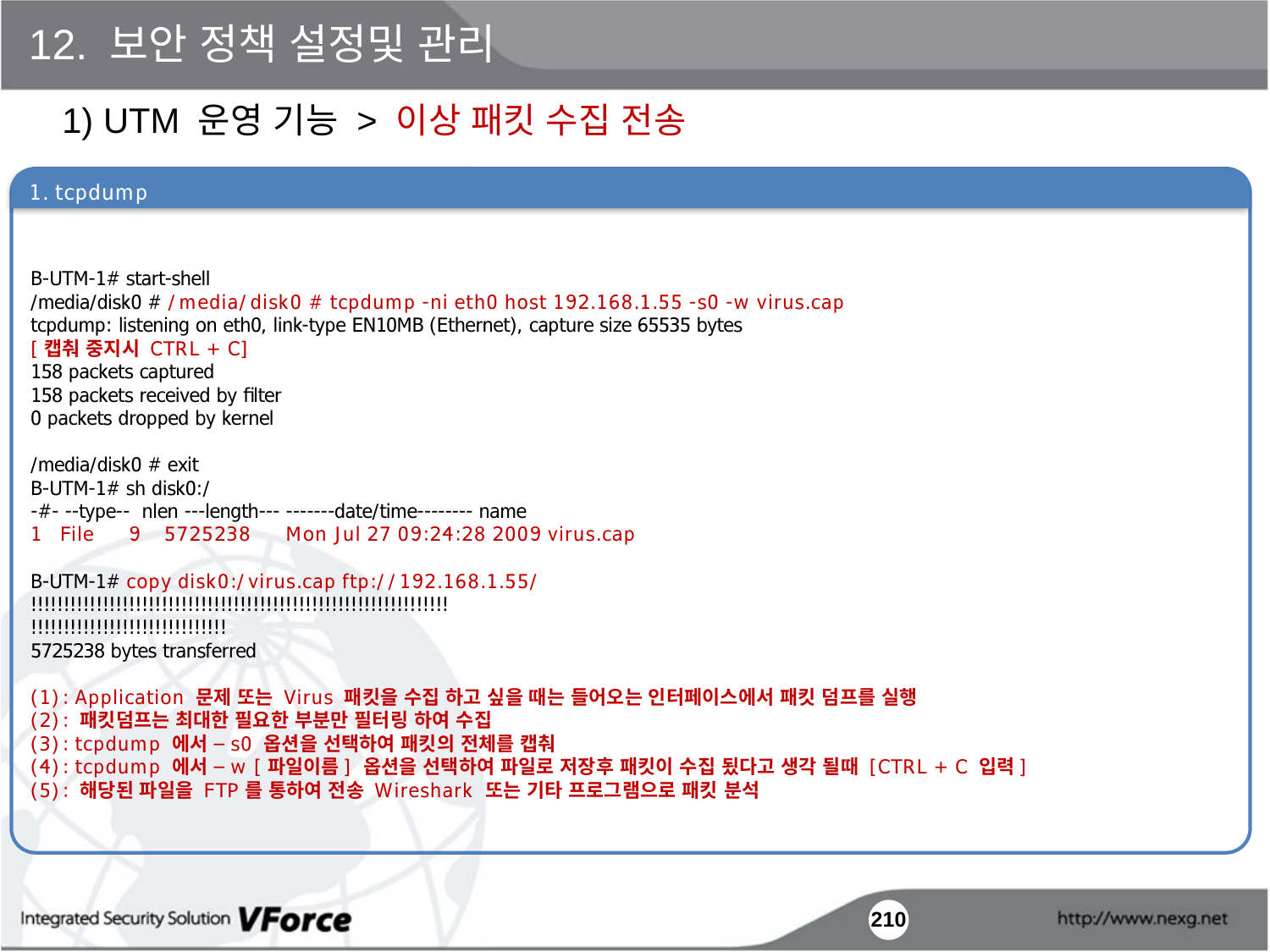

12. 보안 정책 설정및 관리
1) UTM 운영 기능 > 이상 패킷 수집 전송
1. tcpdump

B-UTM-1# start-shell
/media/disk0 # /media/disk0 # tcpdump -ni eth0 host 192.168.1.55 -s0 -w virus.cap
tcpdump: listening on eth0, link-type EN10MB (Ethernet), capture size 65535 bytes
[캡춰 중지시 CTRL + C]
158 packets captured
158 packets received by filter
0 packets dropped by kernel

/media/disk0 # exit
B-UTM-1# sh disk0:/
-#- --type--  nlen ---length--- -------date/time-------- name
1   File      9    5725238      Mon Jul 27 09:24:28 2009 virus.cap

B-UTM-1# copy disk0:/virus.cap ftp://192.168.1.55/
!!!!!!!!!!!!!!!!!!!!!!!!!!!!!!!!!!!!!!!!!!!!!!!!!!!!!!!!!!!!!!!!
!!!!!!!!!!!!!!!!!!!!!!!!!!!!!!
5725238 bytes transferred

: Application 문제 또는 Virus 패킷을 수집 하고 싶을 때는 들어오는 인터페이스에서 패킷 덤프를 실행
: 패킷덤프는 최대한 필요한 부분만 필터링 하여 수집
: tcpdump 에서 –s0 옵션을 선택하여 패킷의 전체를 캡춰
: tcpdump 에서 –w [파일이름] 옵션을 선택하여 파일로 저장후 패킷이 수집 됬다고 생각 될때 [CTRL + C 입력]
: 해당된 파일을 FTP를 통하여 전송 Wireshark 또는 기타 프로그램으로 패킷 분석